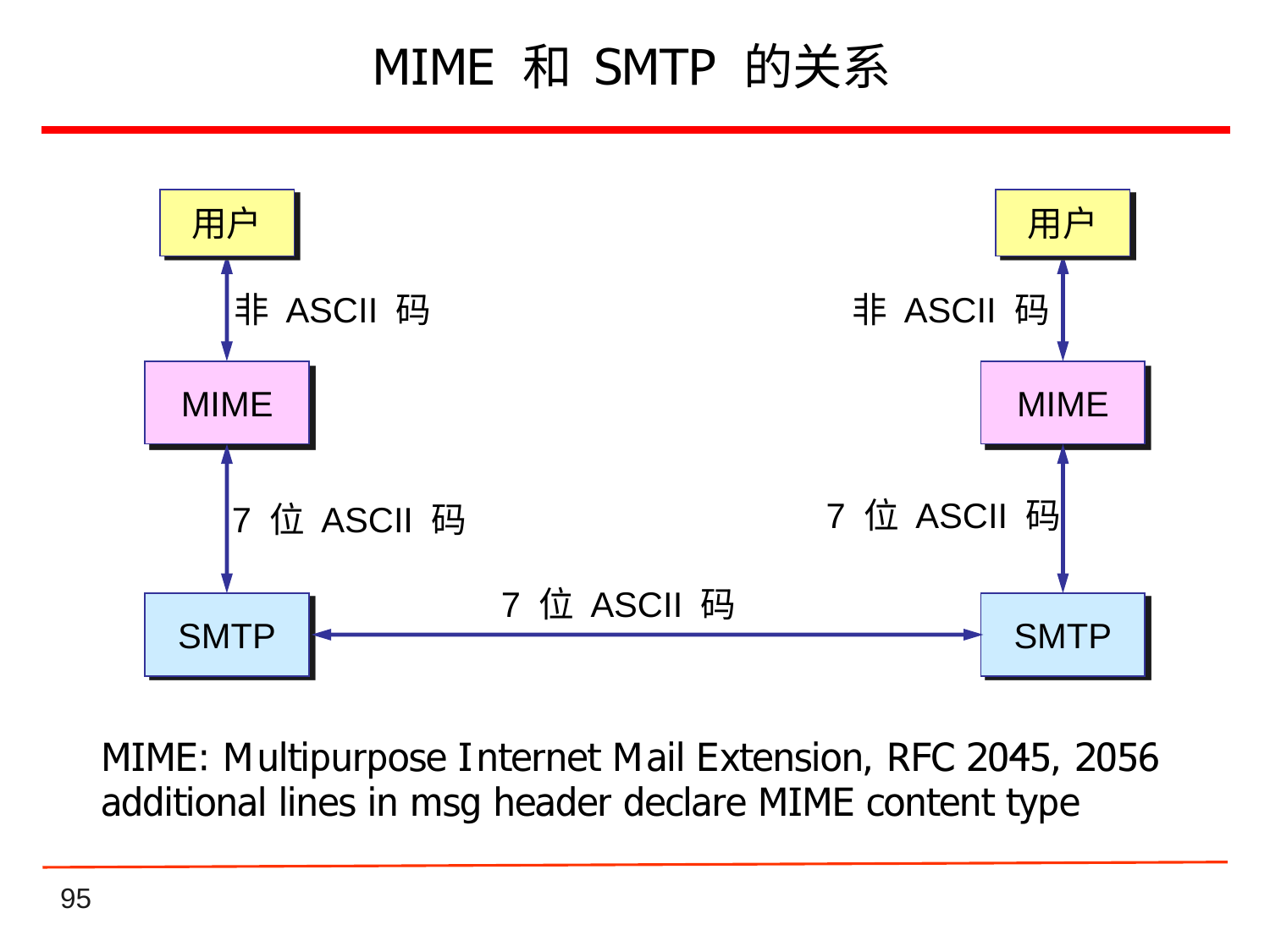

# MIME 和 SMTP 的关系
用户
用户
非 ASCII 码
非 ASCII 码

MIME
MIME
7 位 ASCII 码
7 位 ASCII 码

7 位 ASCII 码
SMTP
SMTP

MIME: Multipurpose Internet Mail Extension, RFC 2045, 2056
additional lines in msg header declare MIME content type